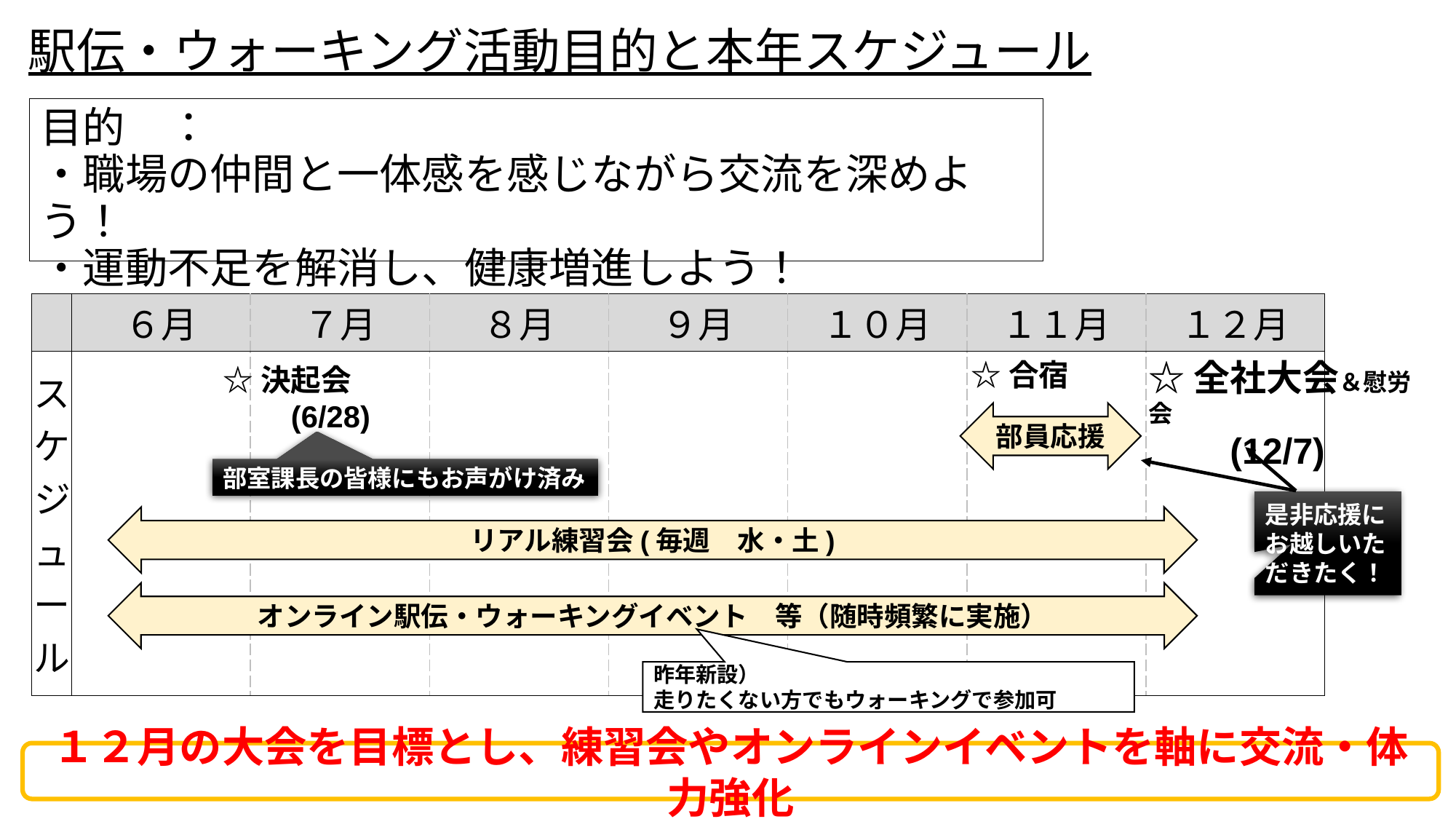

駅伝・ウォーキング活動目的と本年スケジュール
目的　：
・職場の仲間と一体感を感じながら交流を深めよう！
・運動不足を解消し、健康増進しよう！
|  | ６月 | ７月 | ８月 | ９月 | １０月 | １１月 | １２月 |
| --- | --- | --- | --- | --- | --- | --- | --- |
| スケジュール |  |  |  |  |  |  |  |
☆全社大会＆慰労会
　　(12/7)
☆合宿
☆決起会
　　(6/28)
部員応援
部室課長の皆様にもお声がけ済み
是非応援にお越しいただきたく！
リアル練習会(毎週　水・土)
オンライン駅伝・ウォーキングイベント　等（随時頻繁に実施）
昨年新設）
走りたくない方でもウォーキングで参加可
１２月の大会を目標とし、練習会やオンラインイベントを軸に交流・体力強化